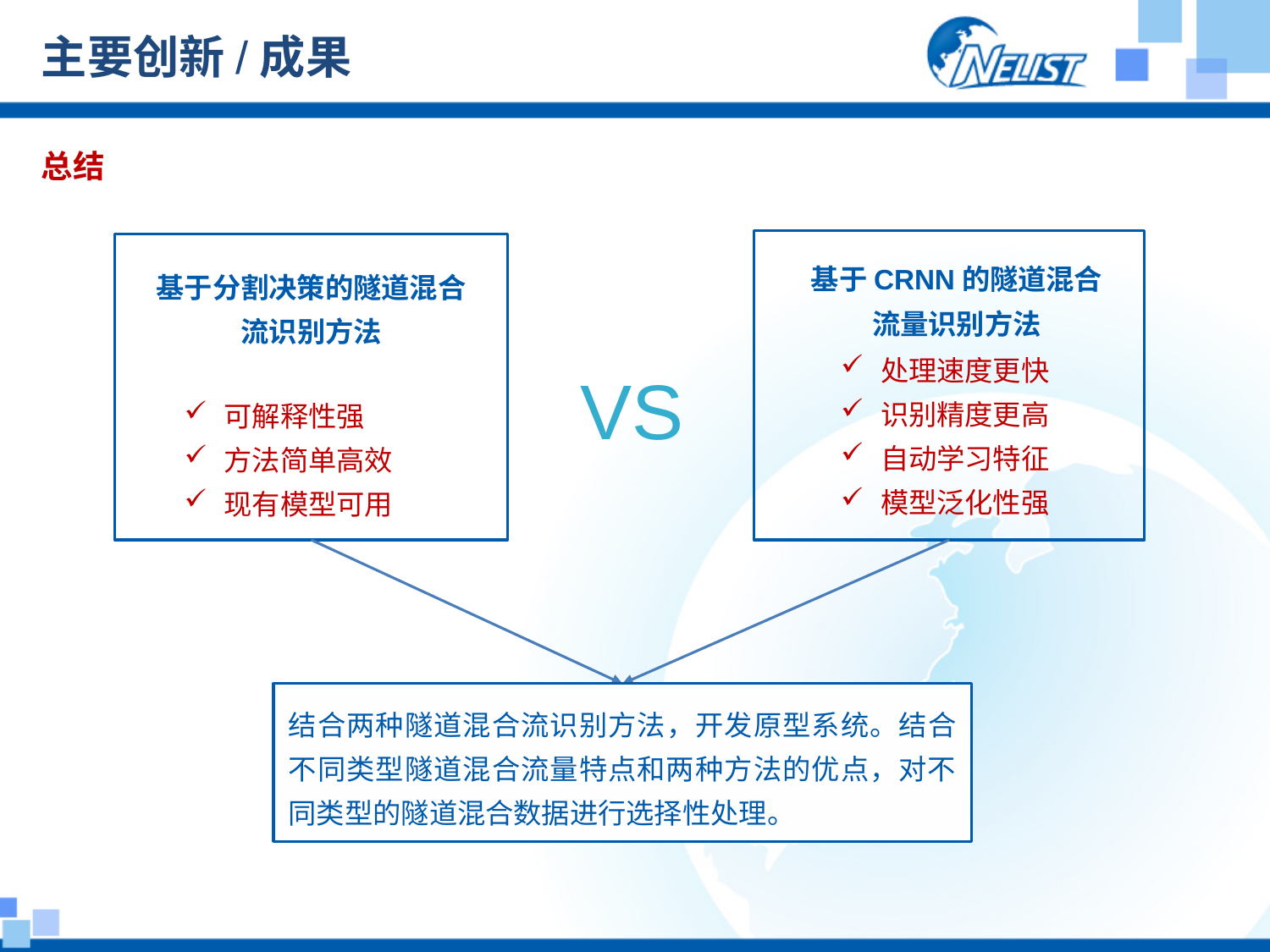

# 主要创新/成果
总结

基于CRNN的隧道混合流量识别方法
基于分割决策的隧道混合流识别方法
处理速度更快
识别精度更高
自动学习特征
模型泛化性强

可解释性强
方法简单高效
现有模型可用
VS

结合两种隧道混合流识别方法，开发原型系统。结合不同类型隧道混合流量特点和两种方法的优点，对不同类型的隧道混合数据进行选择性处理。
38